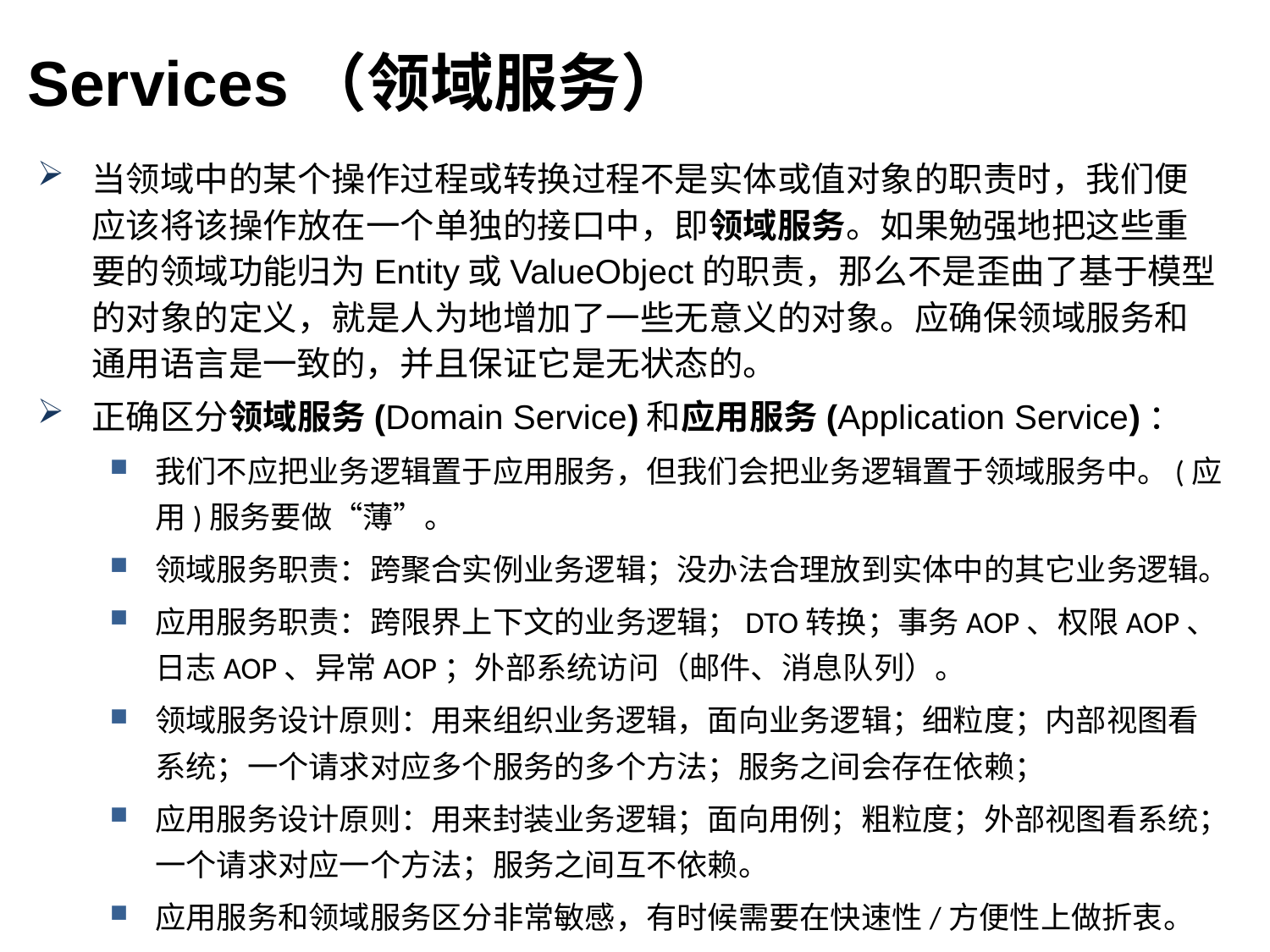

Services（领域服务）
当领域中的某个操作过程或转换过程不是实体或值对象的职责时，我们便应该将该操作放在一个单独的接口中，即领域服务。如果勉强地把这些重要的领域功能归为Entity或ValueObject的职责，那么不是歪曲了基于模型的对象的定义，就是人为地增加了一些无意义的对象。应确保领域服务和通用语言是一致的，并且保证它是无状态的。
正确区分领域服务(Domain Service)和应用服务(Application Service)：
我们不应把业务逻辑置于应用服务，但我们会把业务逻辑置于领域服务中。(应用)服务要做“薄”。
领域服务职责：跨聚合实例业务逻辑；没办法合理放到实体中的其它业务逻辑。
应用服务职责：跨限界上下文的业务逻辑；DTO转换；事务AOP、权限AOP、日志AOP、异常AOP；外部系统访问（邮件、消息队列）。
领域服务设计原则：用来组织业务逻辑，面向业务逻辑；细粒度；内部视图看系统；一个请求对应多个服务的多个方法；服务之间会存在依赖；
应用服务设计原则：用来封装业务逻辑；面向用例；粗粒度；外部视图看系统；一个请求对应一个方法；服务之间互不依赖。
应用服务和领域服务区分非常敏感，有时候需要在快速性/方便性上做折衷。